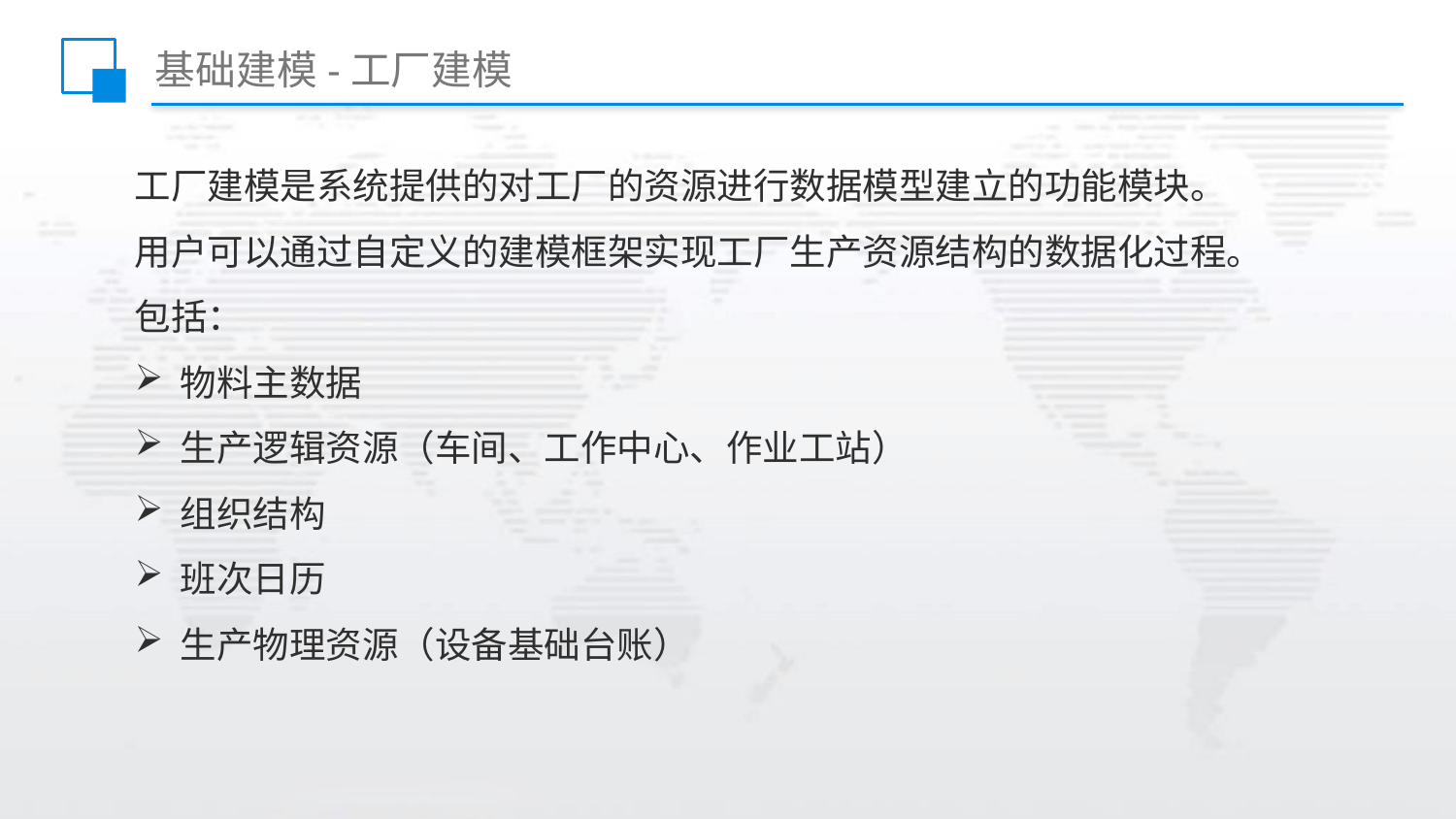

# 基础建模-工厂建模
工厂建模是系统提供的对工厂的资源进行数据模型建立的功能模块。
用户可以通过自定义的建模框架实现工厂生产资源结构的数据化过程。
包括：
物料主数据
生产逻辑资源（车间、工作中心、作业工站）
组织结构
班次日历
生产物理资源（设备基础台账）